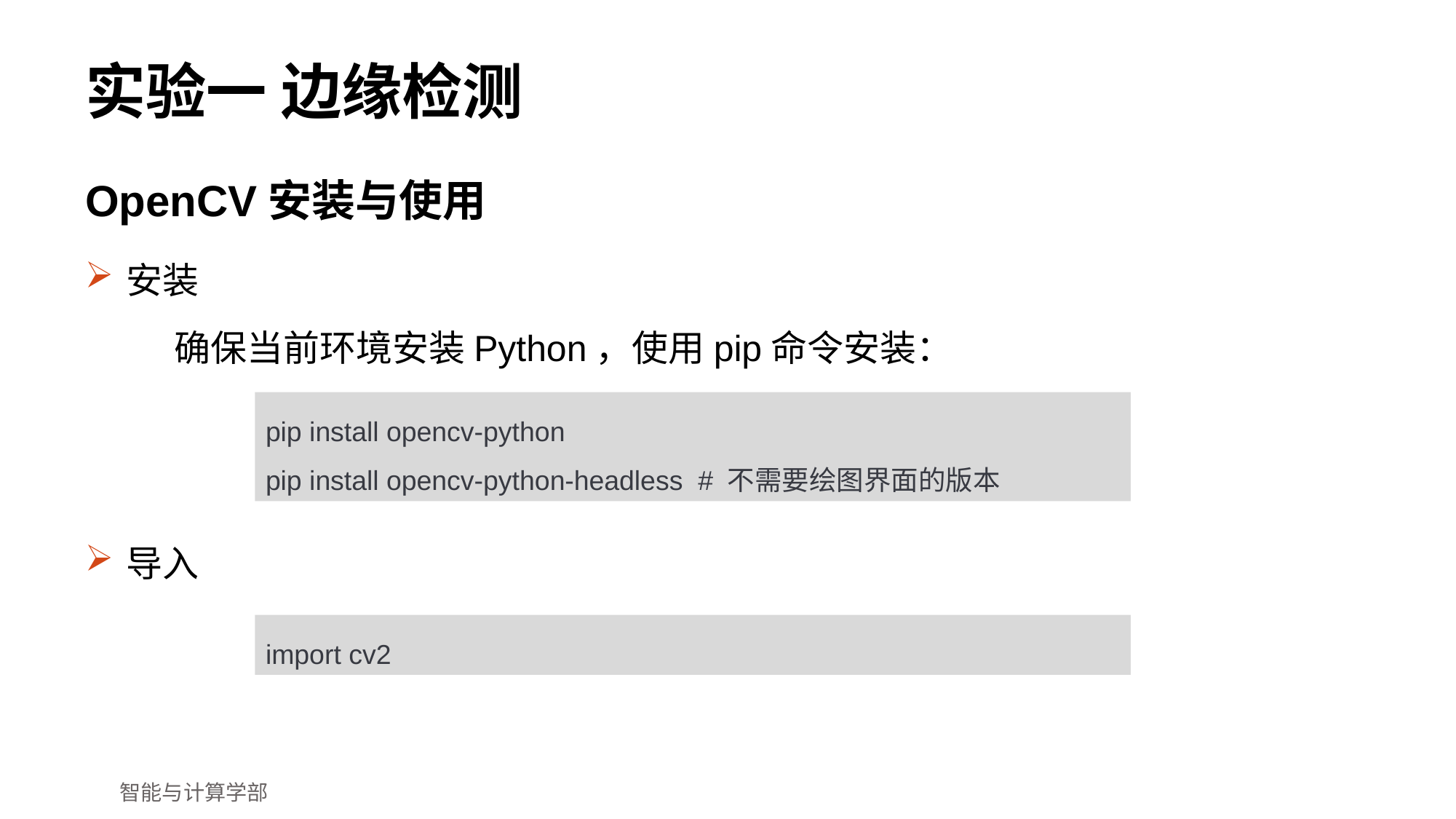

# 实验一 边缘检测
OpenCV安装与使用
安装
确保当前环境安装Python，使用pip命令安装：
pip install opencv-python
pip install opencv-python-headless  # 不需要绘图界面的版本
导入
import cv2

4
智能与计算学部